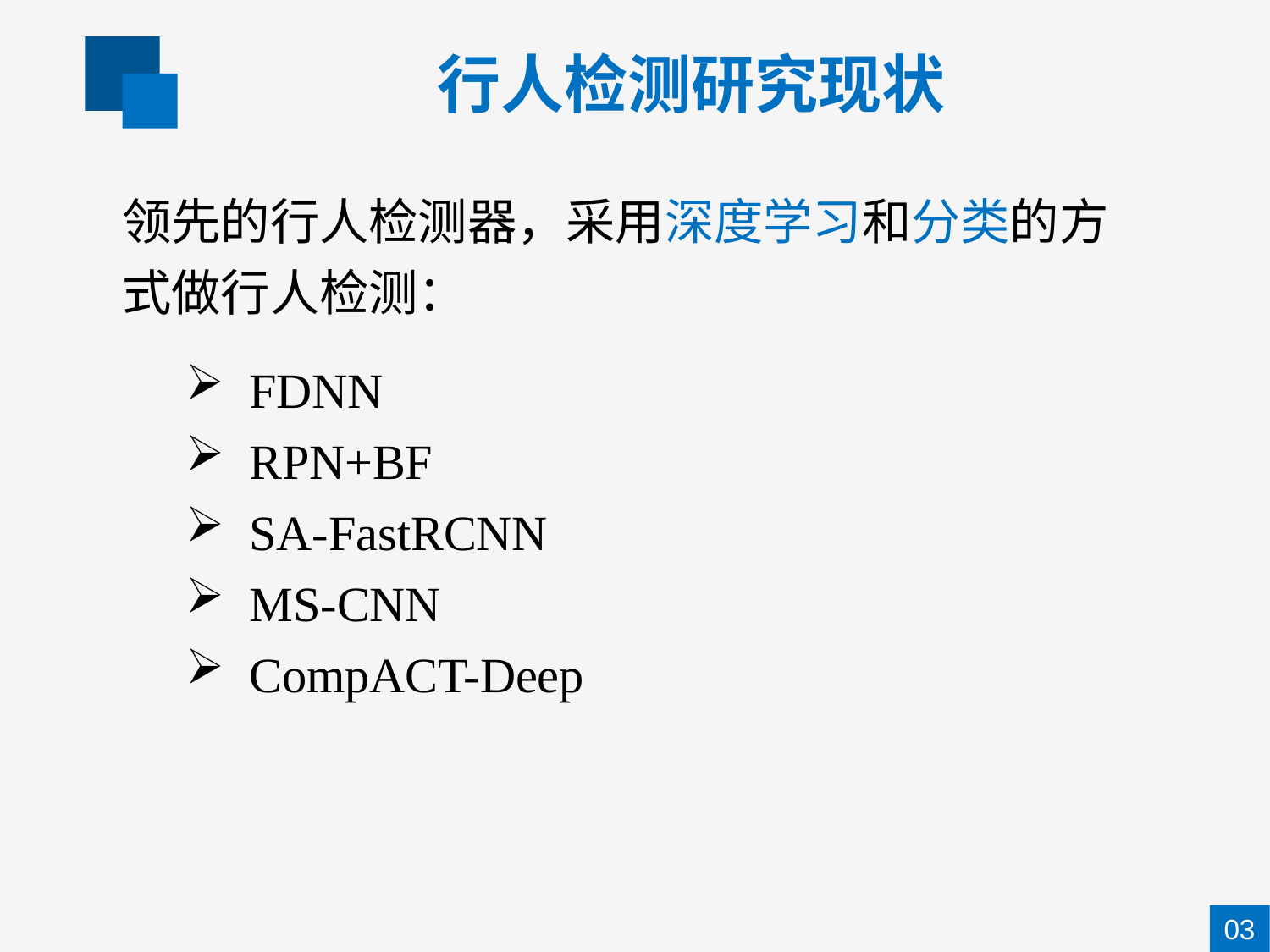

行人检测研究现状
领先的行人检测器，采用深度学习和分类的方式做行人检测：

FDNN
RPN+BF
SA-FastRCNN
MS-CNN
CompACT-Deep

03